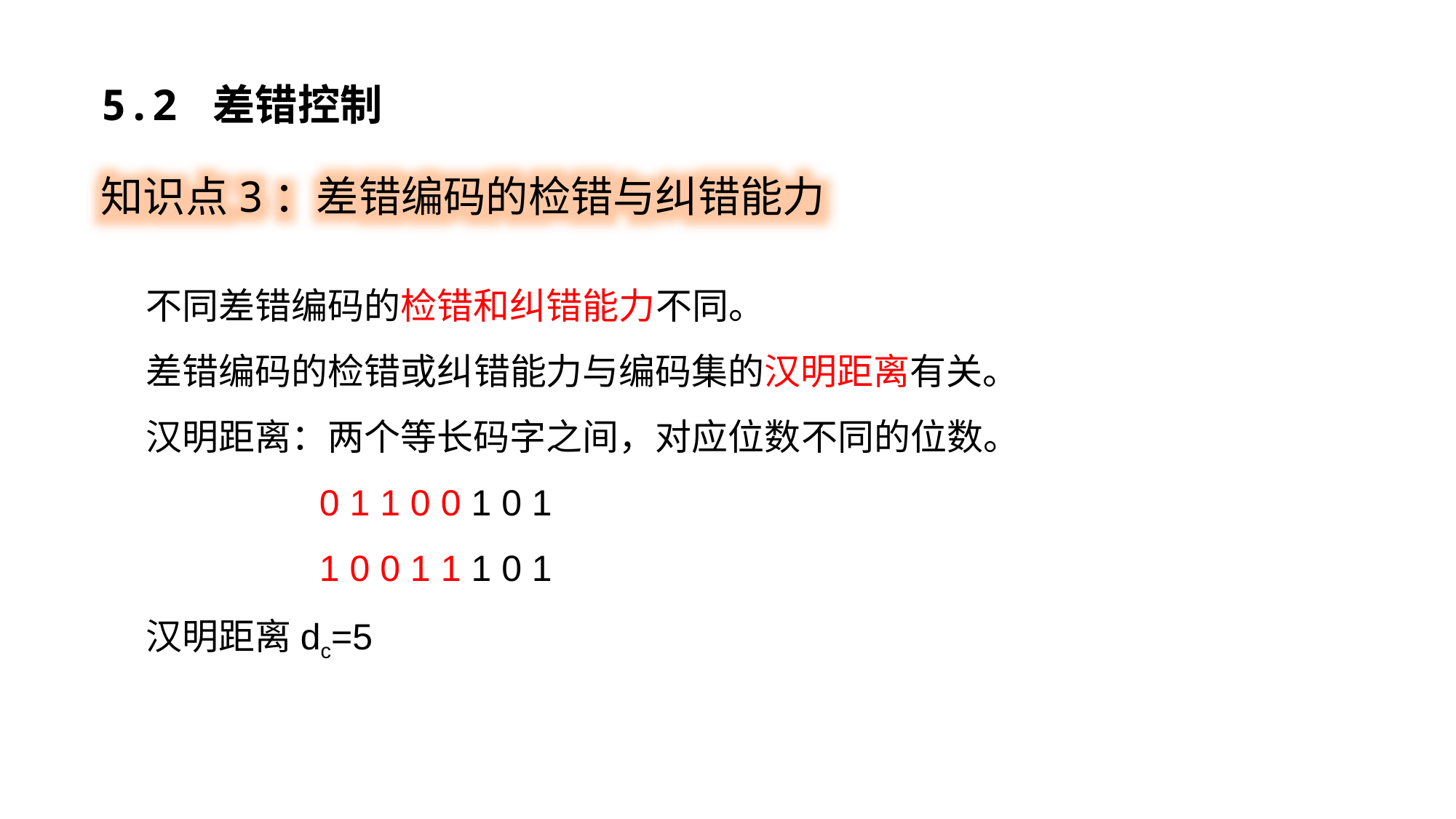

5.2 差错控制
知识点3：差错编码的检错与纠错能力
不同差错编码的检错和纠错能力不同。
差错编码的检错或纠错能力与编码集的汉明距离有关。
汉明距离：两个等长码字之间，对应位数不同的位数。
                 0 1 1 0 0 1 0 1
                 1 0 0 1 1 1 0 1
汉明距离dc=5